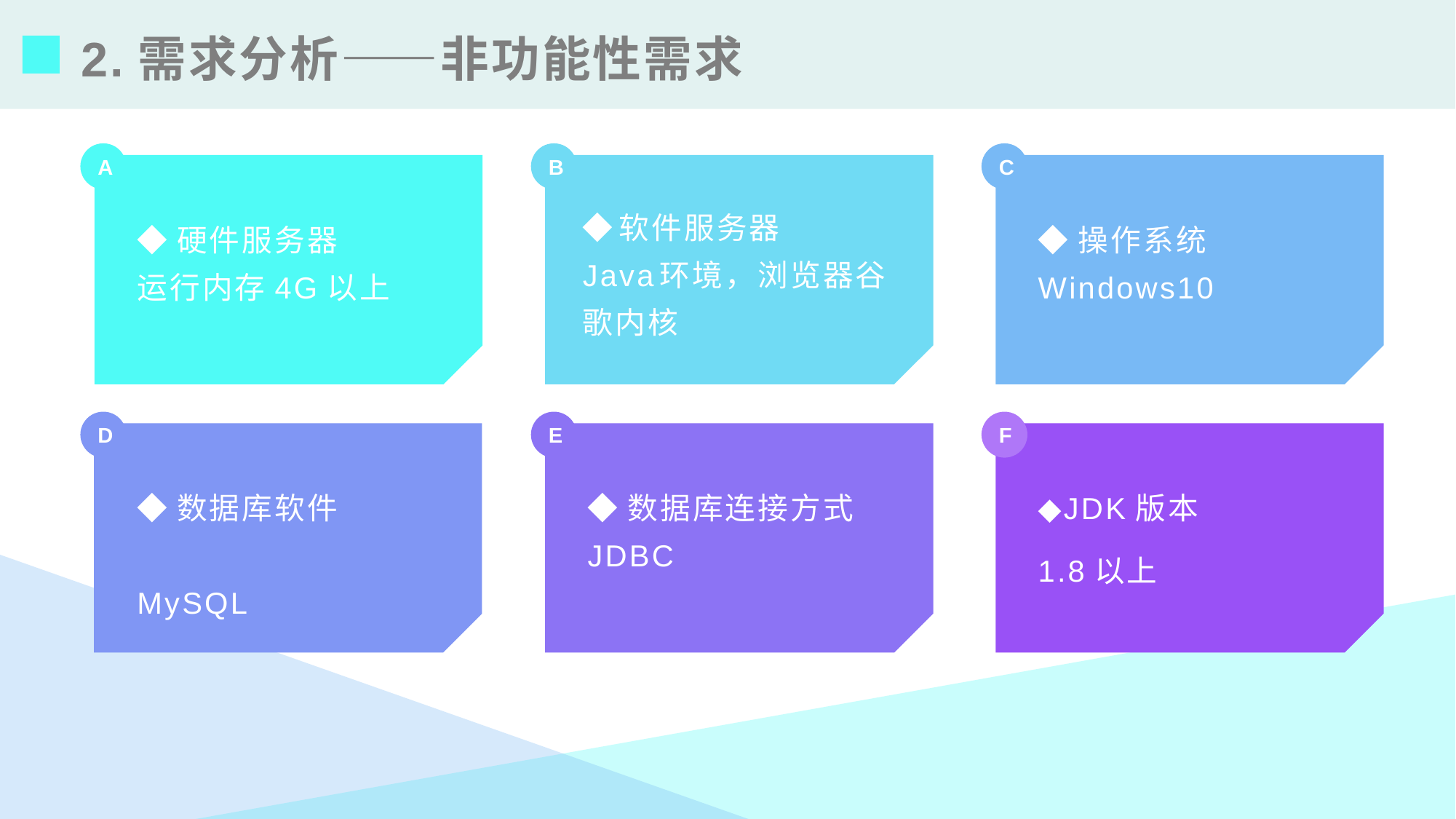

2.需求分析——非功能性需求

A
B
C

◆软件服务器
Java环境，浏览器谷歌内核
◆硬件服务器
运行内存4G以上
◆操作系统  Windows10
D
E
F

◆数据库软件
MySQL

◆数据库连接方式  JDBC
◆JDK版本
1.8以上